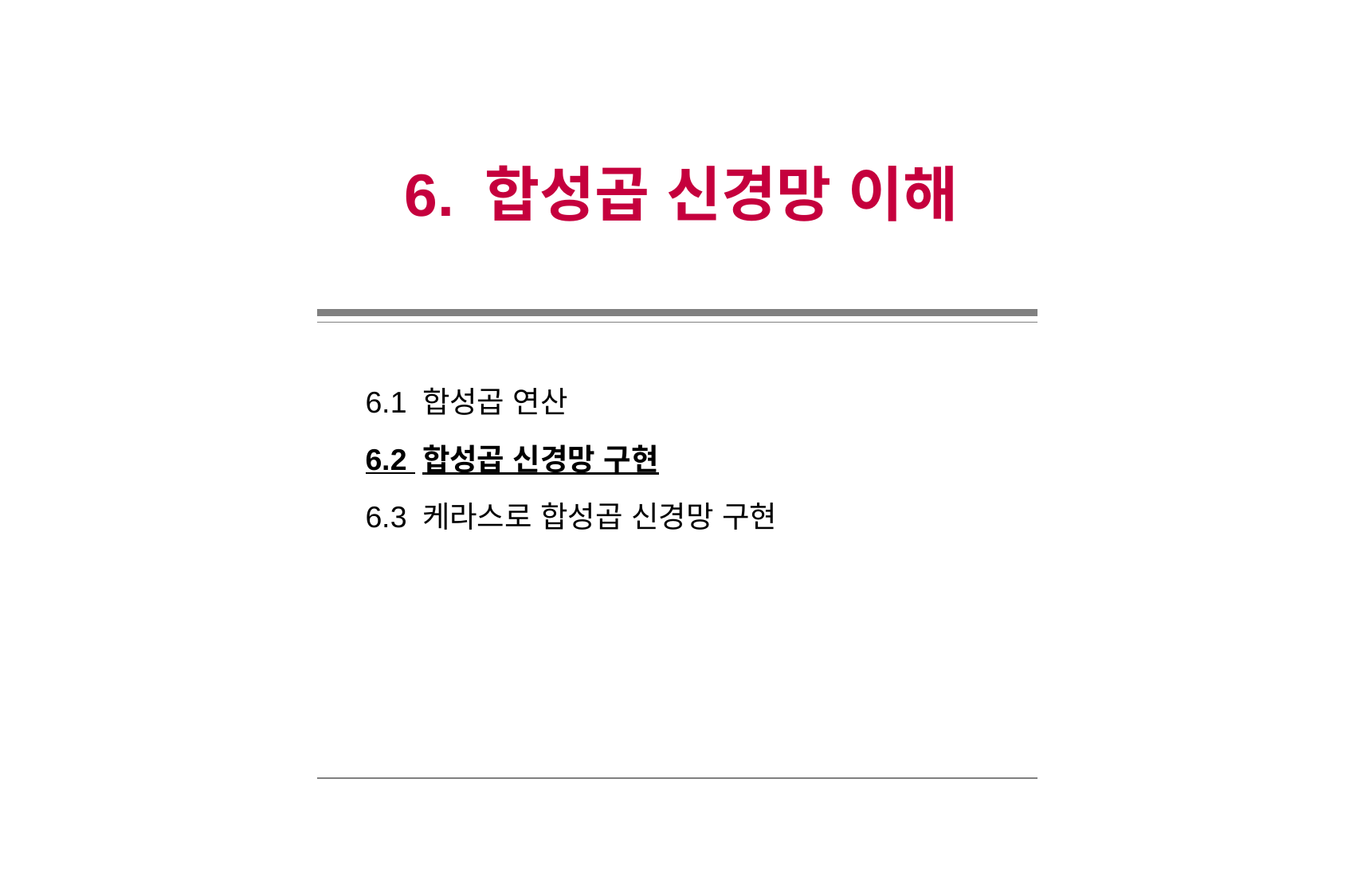

6. 합성곱 신경망 이해
6.1 합성곱 연산
6.2 합성곱 신경망 구현
6.3 케라스로 합성곱 신경망 구현